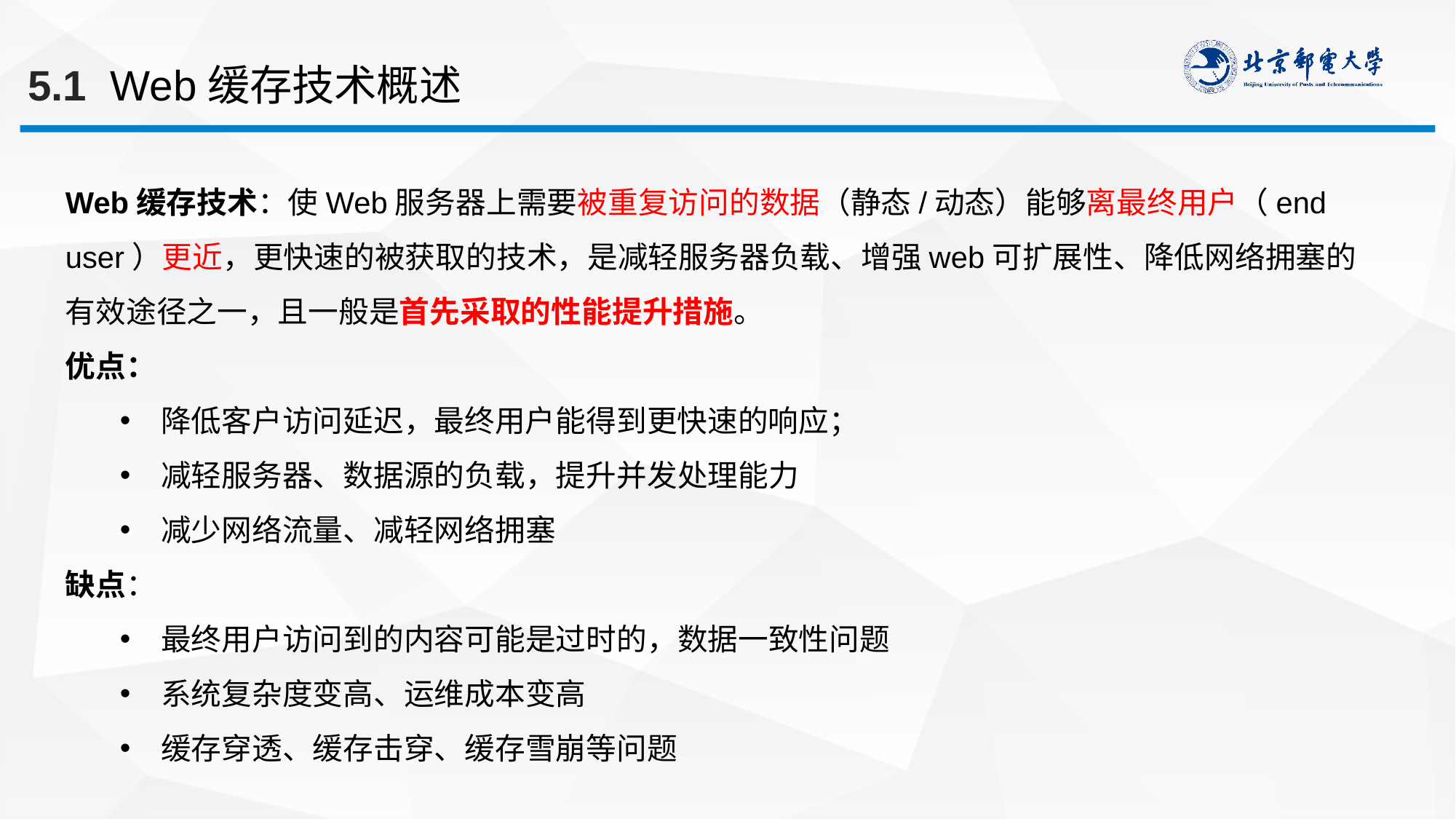

5.1  Web缓存技术概述

Web缓存技术：使Web服务器上需要被重复访问的数据（静态/动态）能够离最终用户（end user）更近，更快速的被获取的技术，是减轻服务器负载、增强web可扩展性、降低网络拥塞的有效途径之一，且一般是首先采取的性能提升措施。
优点：
降低客户访问延迟，最终用户能得到更快速的响应；
减轻服务器、数据源的负载，提升并发处理能力
减少网络流量、减轻网络拥塞
缺点：
最终用户访问到的内容可能是过时的，数据一致性问题
系统复杂度变高、运维成本变高
缓存穿透、缓存击穿、缓存雪崩等问题